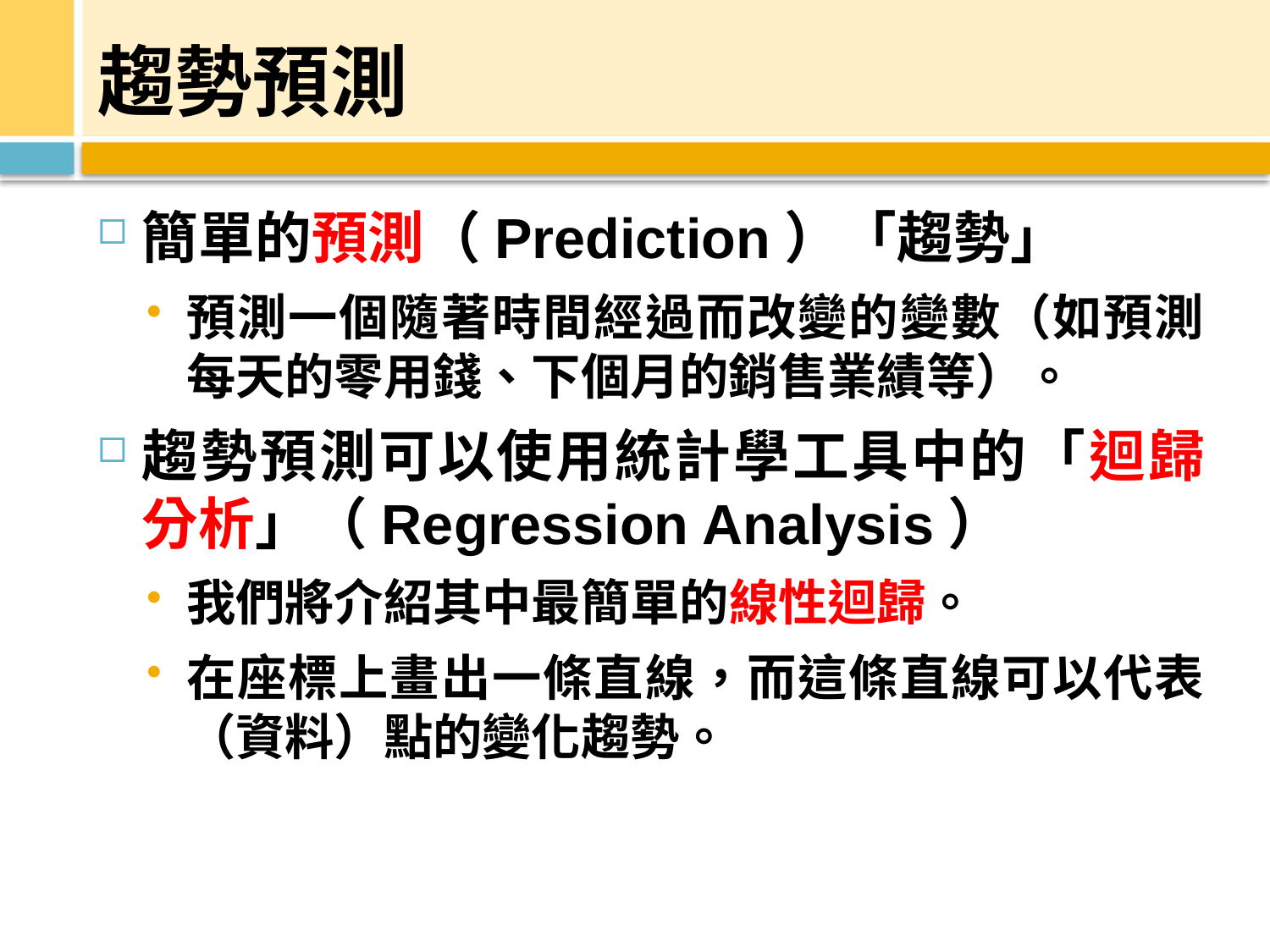

# 趨勢預測
簡單的預測（Prediction）「趨勢」
預測一個隨著時間經過而改變的變數（如預測每天的零用錢、下個月的銷售業績等）。
趨勢預測可以使用統計學工具中的「迴歸分析」（Regression Analysis）
我們將介紹其中最簡單的線性迴歸。
在座標上畫出一條直線，而這條直線可以代表（資料）點的變化趨勢。